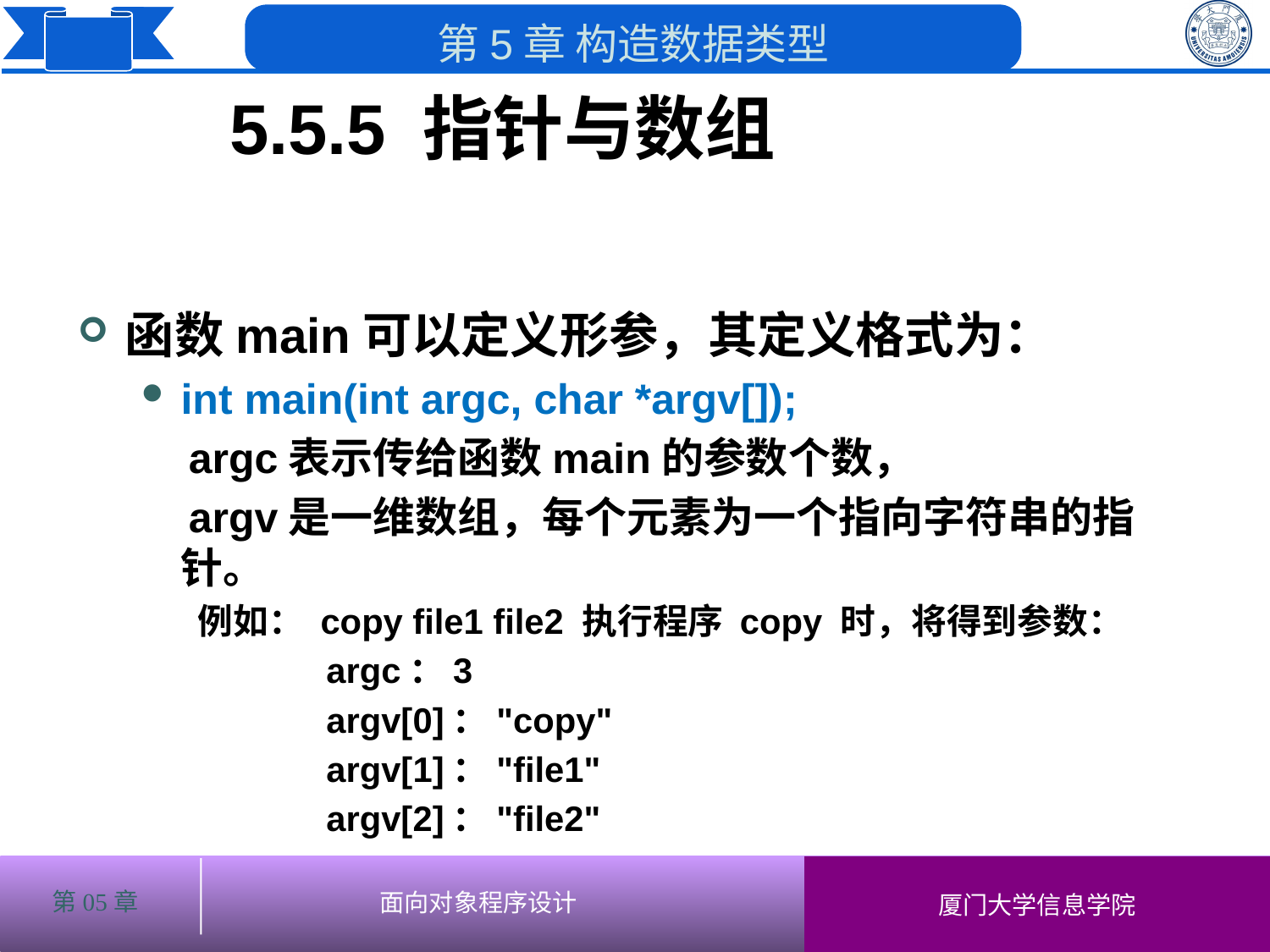

5.5.5 指针与数组
# 函数main可以定义形参，其定义格式为：
int main(int argc, char *argv[]);
    argc表示传给函数main的参数个数，
    argv是一维数组，每个元素为一个指向字符串的指针。
      例如： copy file1 file2 执行程序 copy 时，将得到参数：
                   argc：3
                   argv[0]："copy"
                   argv[1]："file1"
                   argv[2]："file2"
81